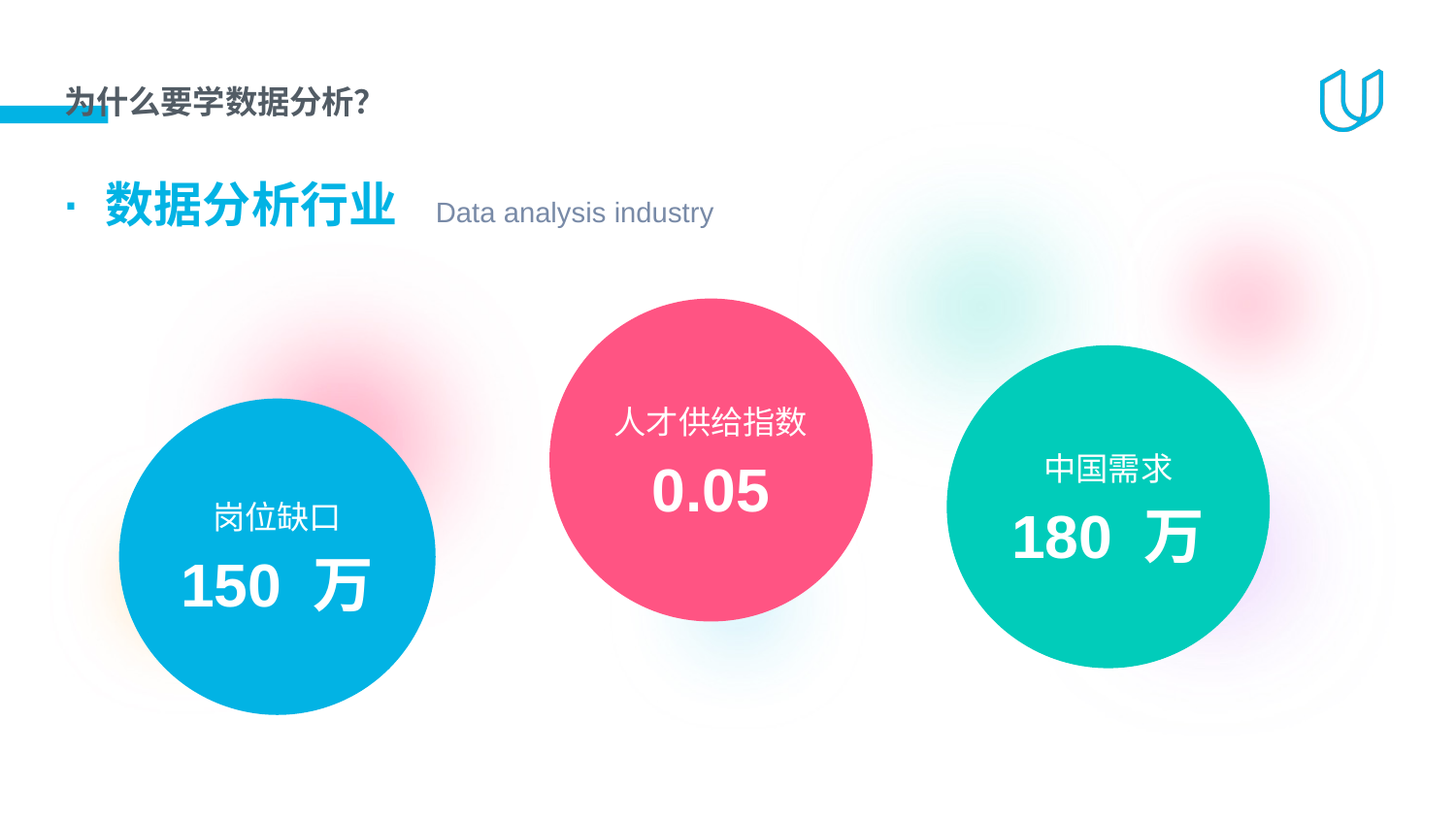

# 为什么要学数据分析？
· 数据分析行业  Data analysis industry

人才供给指数
0.05

中国需求
180 万
岗位缺口
150 万